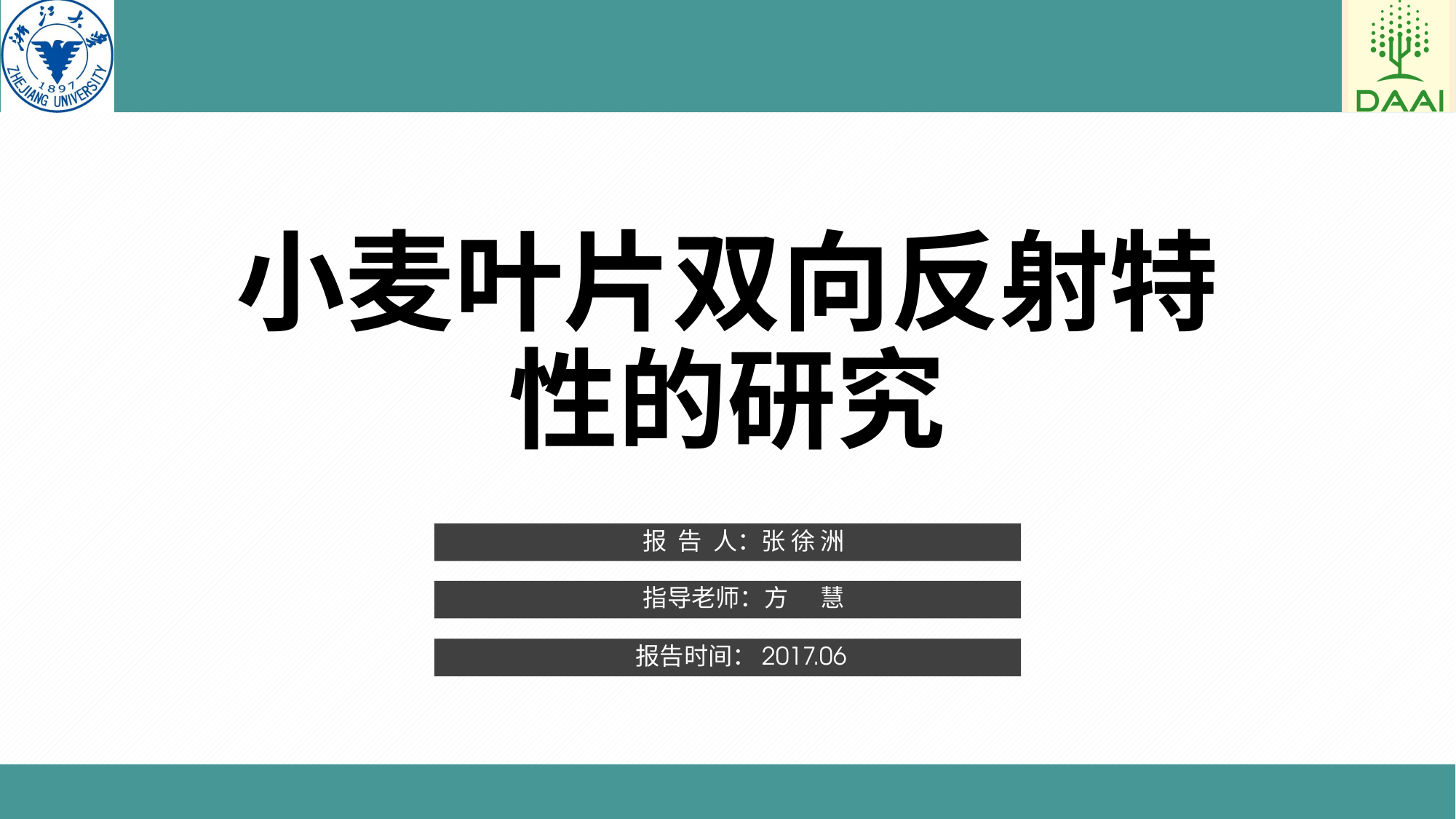

小麦叶片双向反射特性的研究
     报  告  人：张 徐 洲

     指导老师：方      慧
    报告时间：2017.06